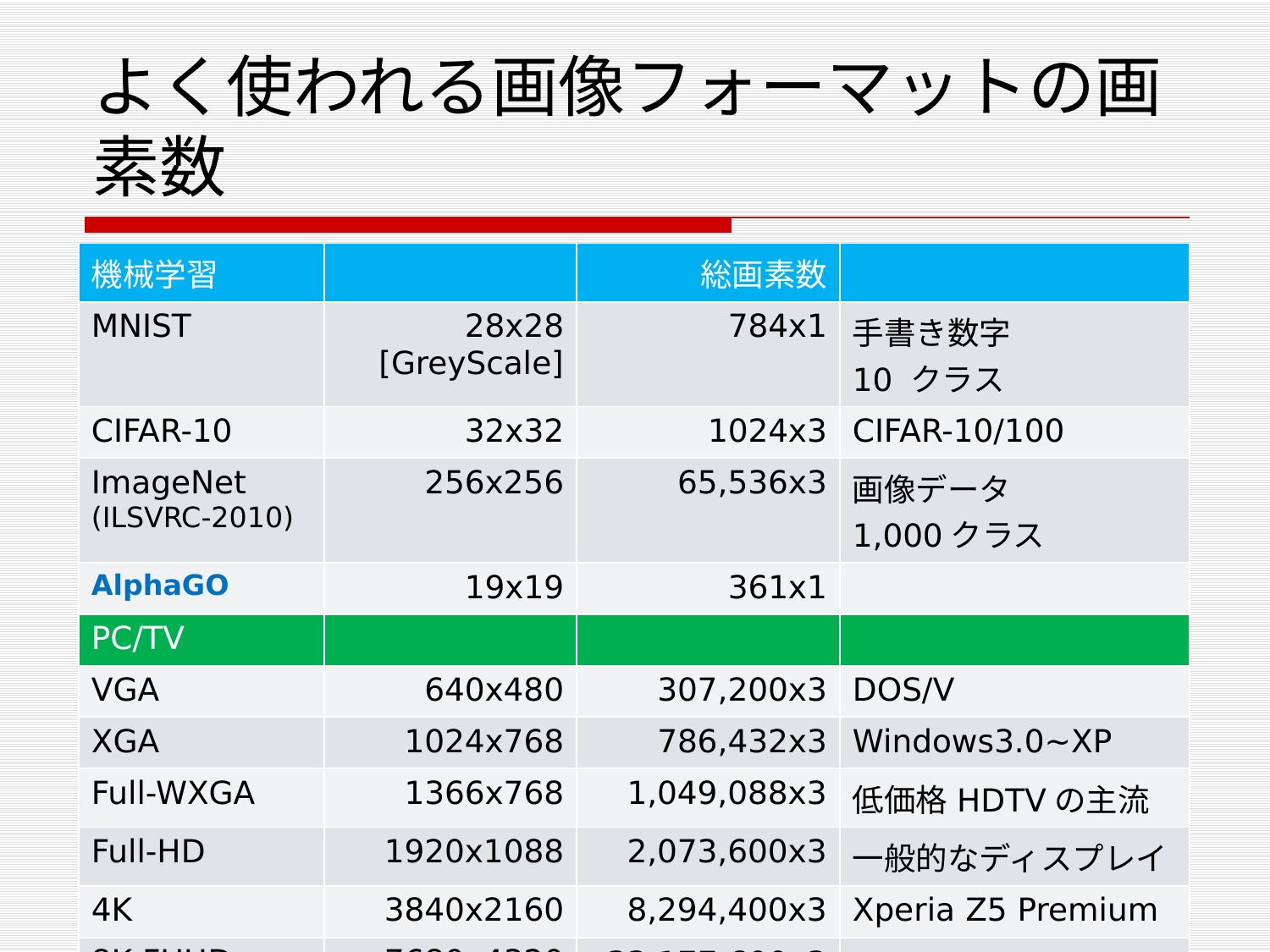

# よく使われる画像フォーマットの画素数
| 機械学習 |  | 総画素数 |  |
| --- | --- | --- | --- |
| MNIST | 28x28 [GreyScale] | 784x1 | 手書き数字 10 クラス |
| CIFAR-10 | 32x32 | 1024x3 | CIFAR-10/100 |
| ImageNet (ILSVRC-2010) | 256x256 | 65,536x3 | 画像データ 1,000クラス |
| AlphaGO | 19x19 | 361x1 |  |
| PC/TV |  |  |  |
| VGA | 640x480 | 307,200x3 | DOS/V |
| XGA | 1024x768 | 786,432x3 | Windows3.0~XP |
| Full-WXGA | 1366x768 | 1,049,088x3 | 低価格HDTVの主流 |
| Full-HD | 1920x1088 | 2,073,600x3 | 一般的なディスプレイ |
| 4K | 3840x2160 | 8,294,400x3 | Xperia Z5 Premium |
| 8K FUHD | 7680x4320 | 33,177,600x3 |  |